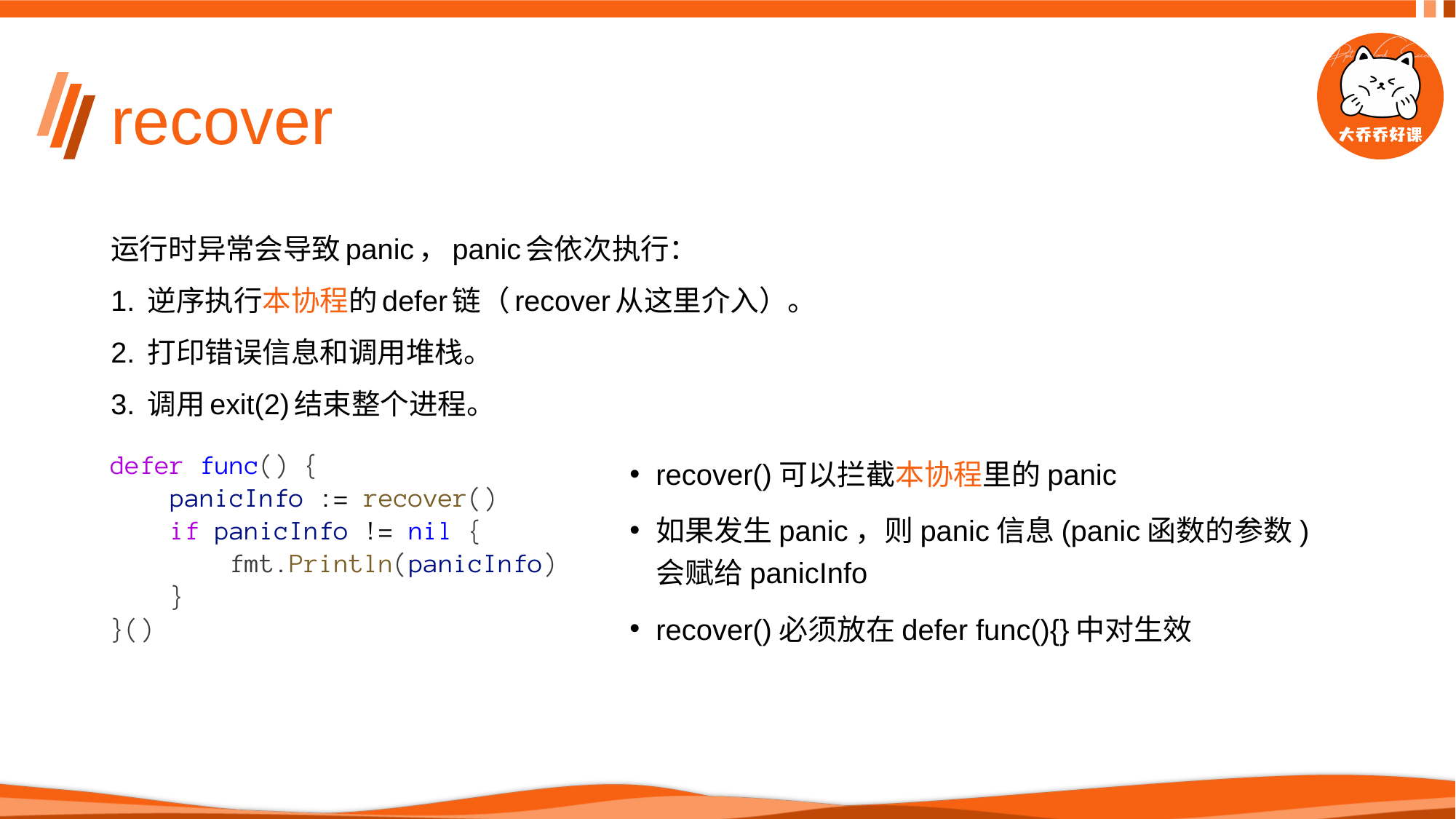

# recover
运行时异常会导致panic，panic会依次执行：
1. 逆序执行本协程的defer链（recover从这里介入）。
2. 打印错误信息和调用堆栈。
3. 调用exit(2)结束整个进程。
defer func() {
    panicInfo := recover()
    if panicInfo != nil {
        fmt.Println(panicInfo)
    }
}()
recover()可以拦截本协程里的panic
如果发生panic，则panic信息(panic函数的参数)会赋给panicInfo
recover()必须放在defer func(){}中对生效